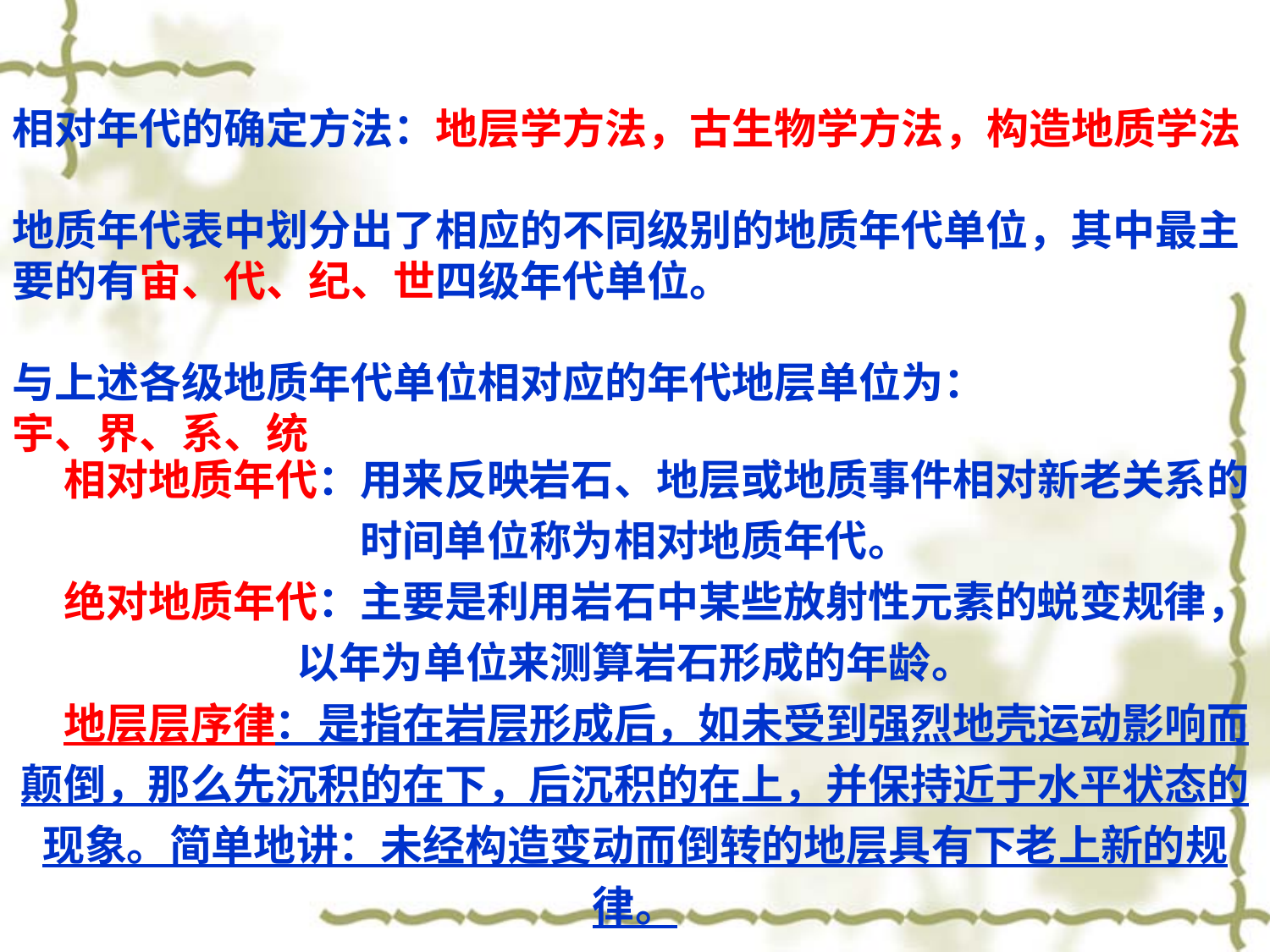

相对年代的确定方法：地层学方法，古生物学方法，构造地质学法

地质年代表中划分出了相应的不同级别的地质年代单位，其中最主要的有宙、代、纪、世四级年代单位。

与上述各级地质年代单位相对应的年代地层单位为：
宇、界、系、统

相对地质年代：用来反映岩石、地层或地质事件相对新老关系的时间单位称为相对地质年代。
绝对地质年代：主要是利用岩石中某些放射性元素的蜕变规律，以年为单位来测算岩石形成的年龄。
地层层序律：是指在岩层形成后，如未受到强烈地壳运动影响而颠倒，那么先沉积的在下，后沉积的在上，并保持近于水平状态的现象。简单地讲：未经构造变动而倒转的地层具有下老上新的规律。